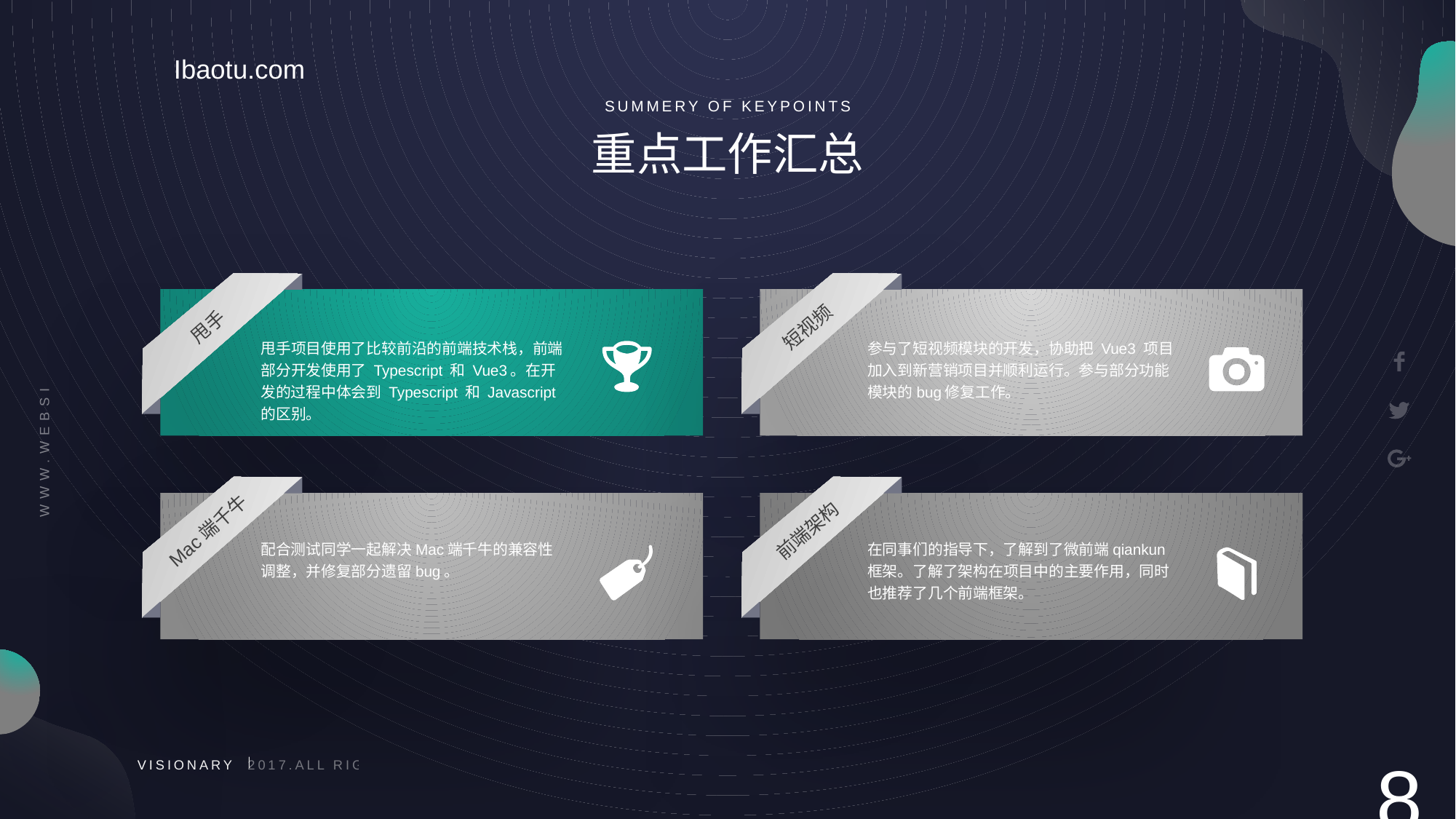

SUMMERY OF KEYPOINTS
重点工作汇总

甩手

短视频

甩手项目使用了比较前沿的前端技术栈，前端部分开发使用了 Typescript 和 Vue3。在开发的过程中体会到 Typescript 和 Javascript 的区别。
参与了短视频模块的开发，协助把 Vue3 项目加入到新营销项目并顺利运行。参与部分功能模块的bug修复工作。

Mac端千牛

前端架构

配合测试同学一起解决Mac端千牛的兼容性调整，并修复部分遗留bug。
在同事们的指导下，了解到了微前端qiankun框架。了解了架构在项目中的主要作用，同时也推荐了几个前端框架。